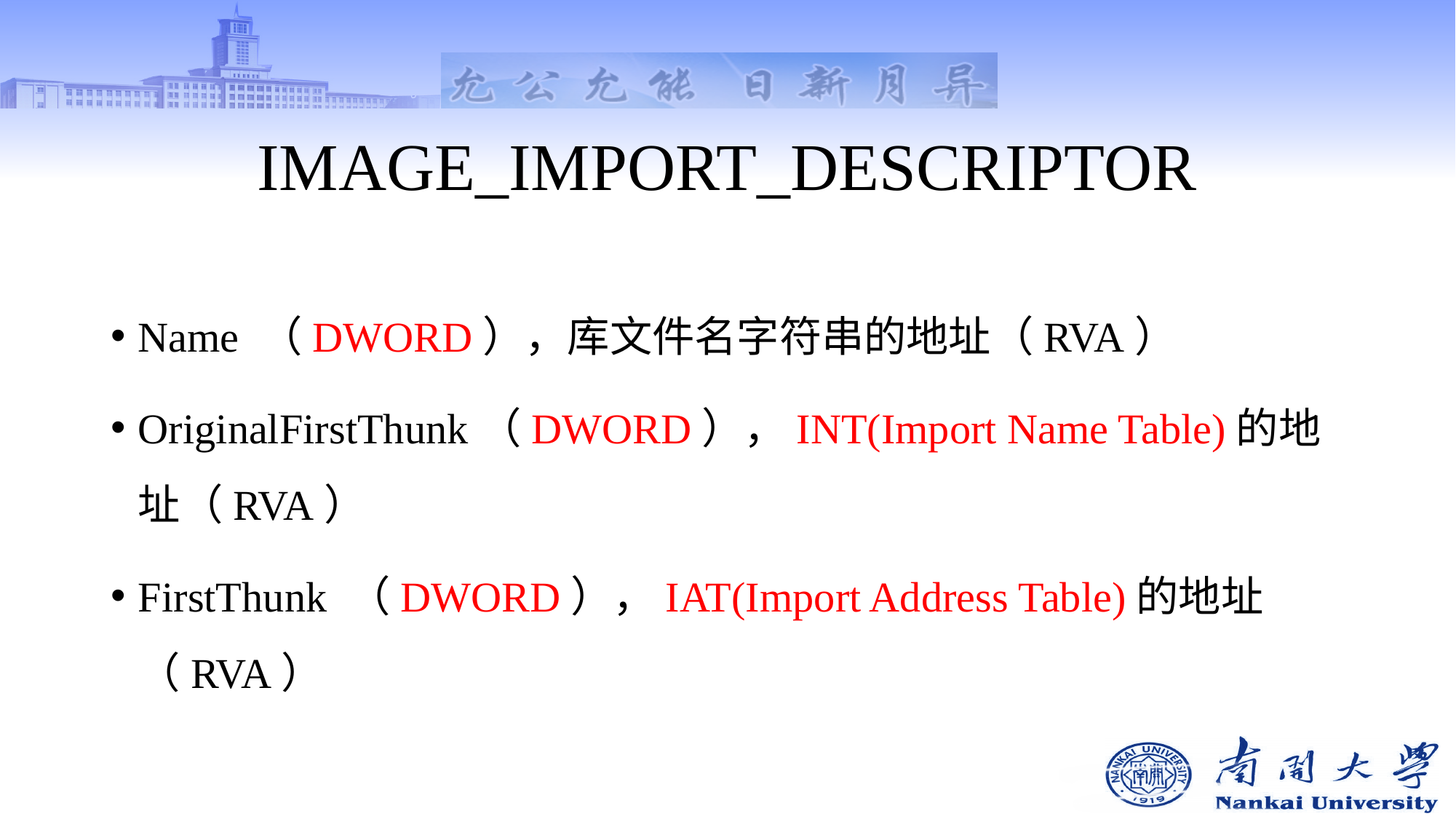

# IMAGE_IMPORT_DESCRIPTOR
Name （DWORD），库文件名字符串的地址（RVA）
OriginalFirstThunk（DWORD），INT(Import Name Table)的地址（RVA）
FirstThunk （DWORD），IAT(Import Address Table)的地址（RVA）